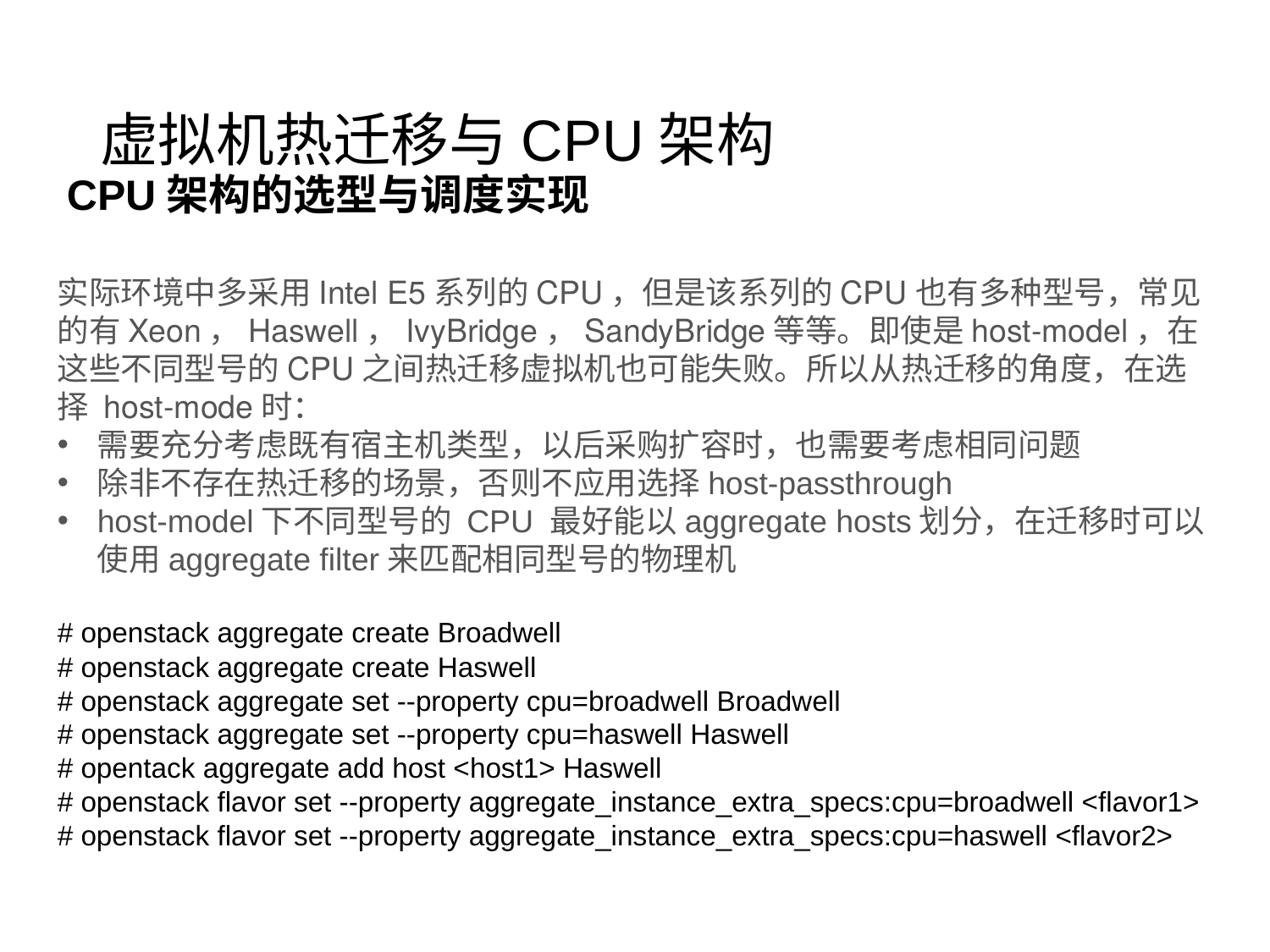

# 虚拟机热迁移与CPU架构
CPU架构的选型与调度实现
实际环境中多采用Intel E5系列的CPU，但是该系列的CPU也有多种型号，常见的有Xeon，Haswell，IvyBridge，SandyBridge等等。即使是host-model，在这些不同型号的CPU之间热迁移虚拟机也可能失败。所以从热迁移的角度，在选择 host-mode时：
需要充分考虑既有宿主机类型，以后采购扩容时，也需要考虑相同问题
除非不存在热迁移的场景，否则不应用选择host-passthrough
host-model下不同型号的 CPU 最好能以aggregate hosts划分，在迁移时可以使用aggregate filter来匹配相同型号的物理机

# openstack aggregate create Broadwell # openstack aggregate create Haswell # openstack aggregate set --property cpu=broadwell Broadwell # openstack aggregate set --property cpu=haswell Haswell # opentack aggregate add host <host1> Haswell # openstack flavor set --property aggregate_instance_extra_specs:cpu=broadwell <flavor1> # openstack flavor set --property aggregate_instance_extra_specs:cpu=haswell <flavor2>